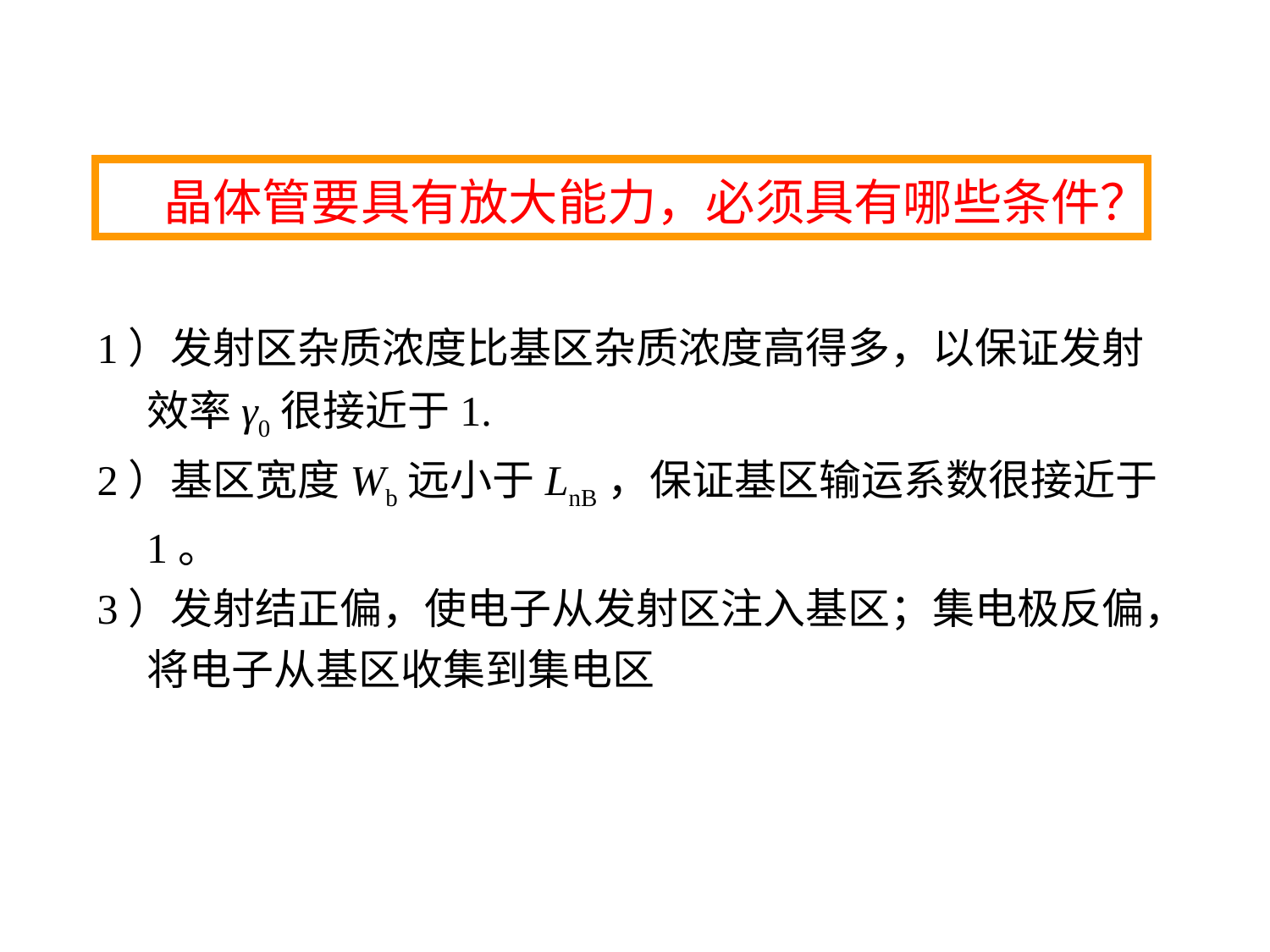

晶体管要具有放大能力，必须具有哪些条件？
1）发射区杂质浓度比基区杂质浓度高得多，以保证发射效率γ0很接近于1.
2）基区宽度Wb远小于LnB，保证基区输运系数很接近于1。
3）发射结正偏，使电子从发射区注入基区；集电极反偏，将电子从基区收集到集电区